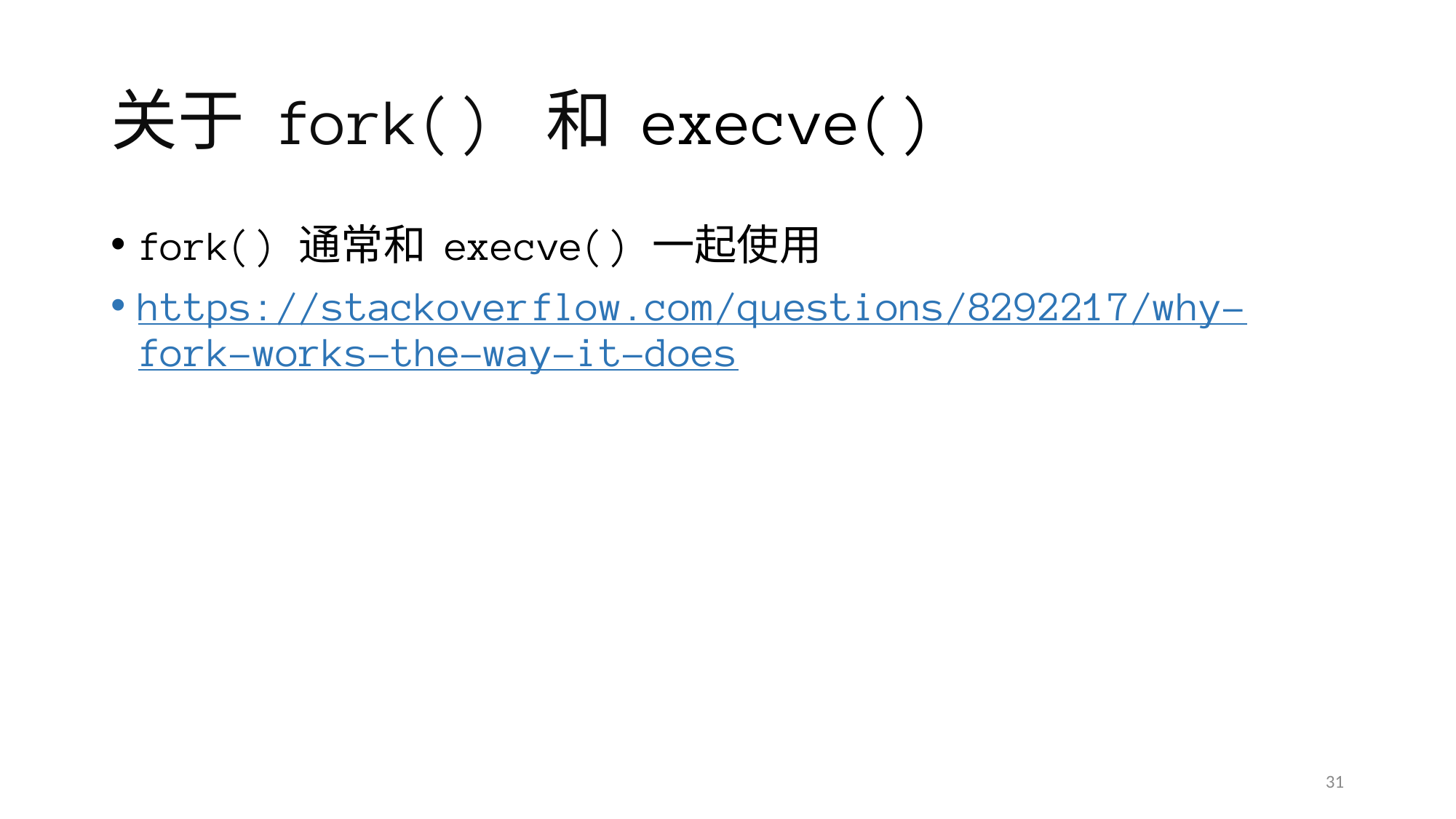

# 关于 fork() 和 execve()
fork() 通常和 execve() 一起使用
https://stackoverflow.com/questions/8292217/why-fork-works-the-way-it-does

31